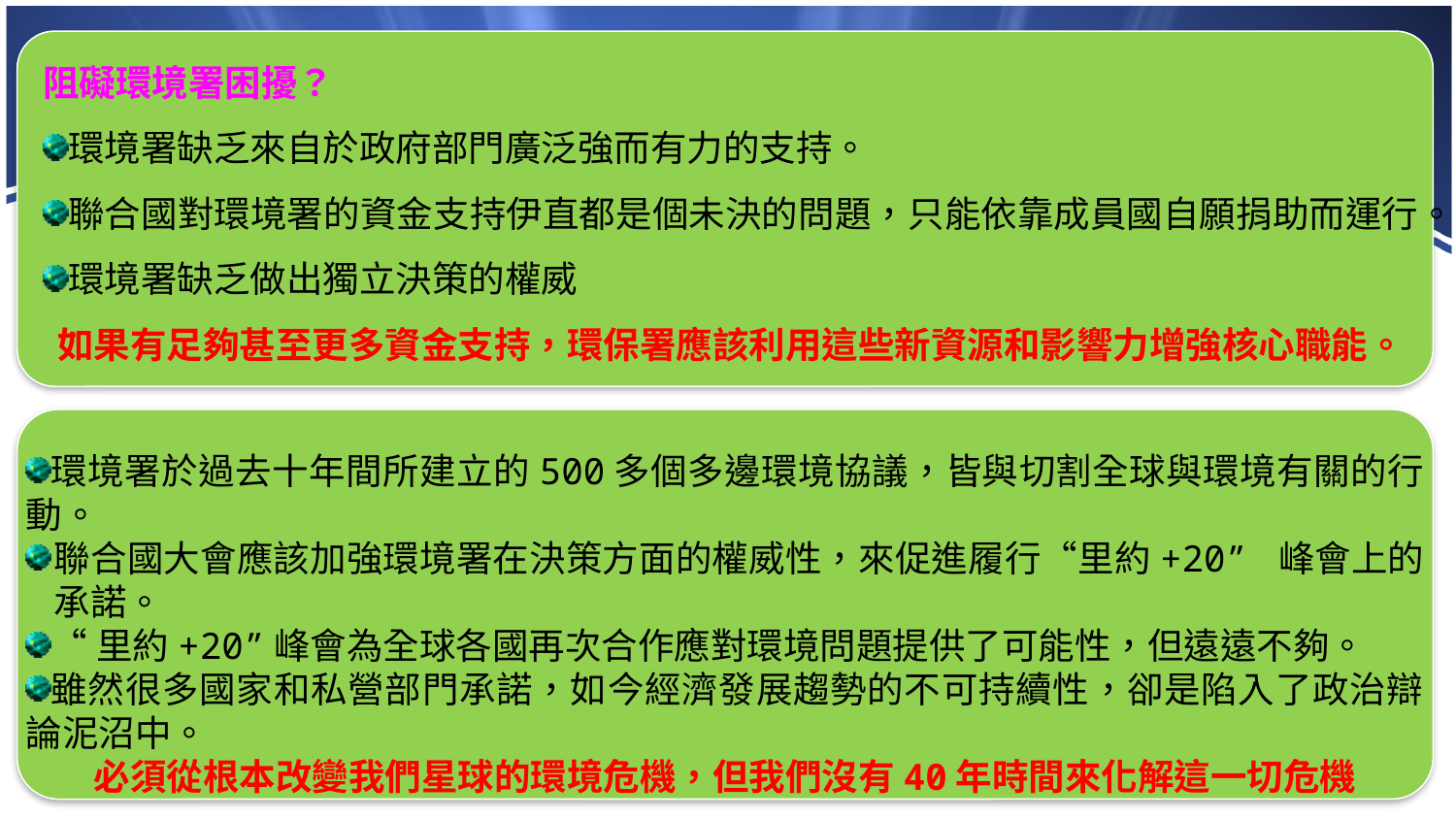

阻礙環境署困擾？
環境署缺乏來自於政府部門廣泛強而有力的支持。
聯合國對環境署的資金支持伊直都是個未決的問題，只能依靠成員國自願捐助而運行。
環境署缺乏做出獨立決策的權威
如果有足夠甚至更多資金支持，環保署應該利用這些新資源和影響力增強核心職能。

環境署於過去十年間所建立的500多個多邊環境協議，皆與切割全球與環境有關的行動。
聯合國大會應該加強環境署在決策方面的權威性，來促進履行“里約+20” 峰會上的承諾。
“里約+20”峰會為全球各國再次合作應對環境問題提供了可能性，但遠遠不夠。
雖然很多國家和私營部門承諾，如今經濟發展趨勢的不可持續性，卻是陷入了政治辯論泥沼中。
必須從根本改變我們星球的環境危機，但我們沒有40年時間來化解這一切危機